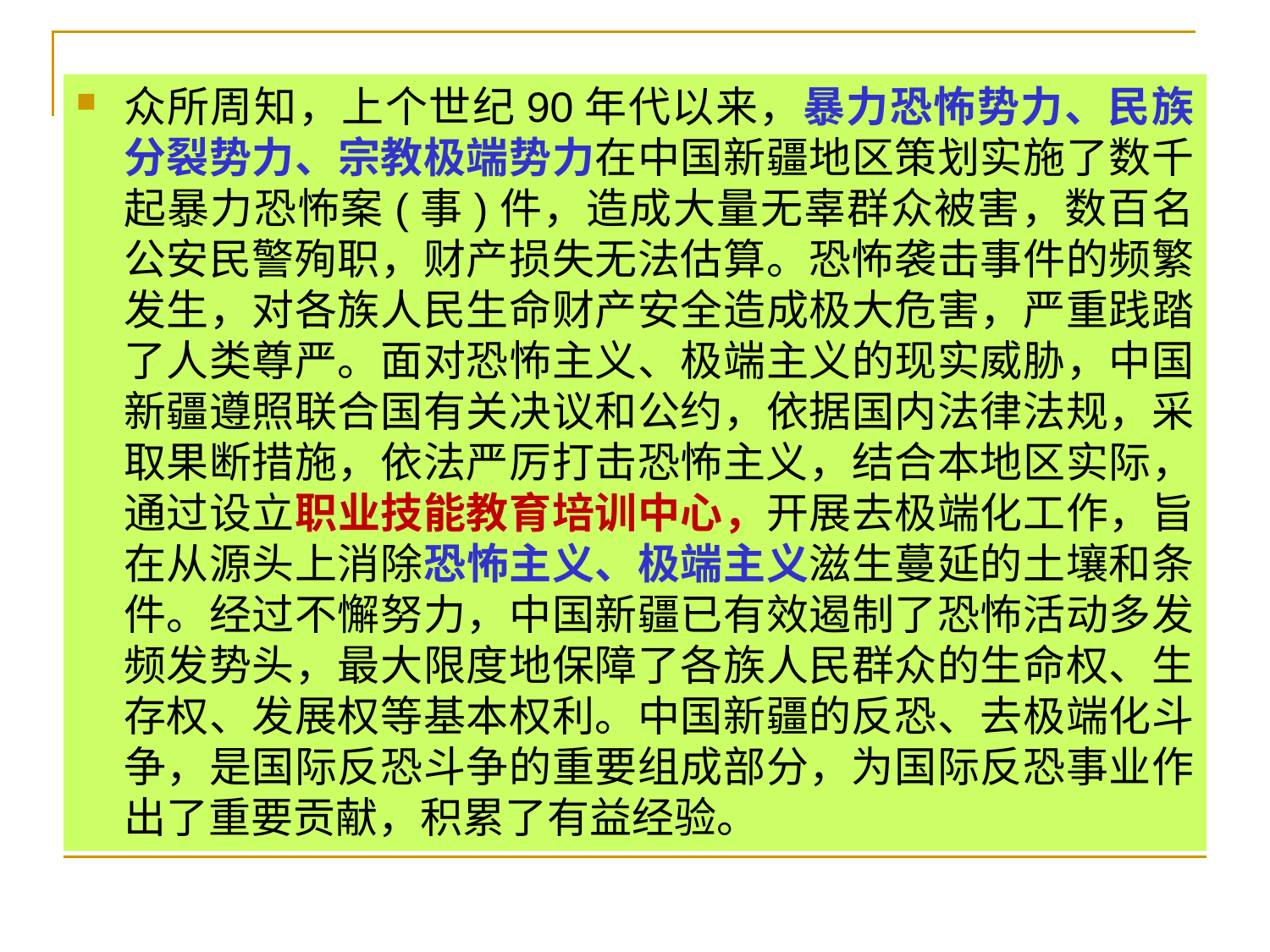

众所周知，上个世纪90年代以来，暴力恐怖势力、民族分裂势力、宗教极端势力在中国新疆地区策划实施了数千起暴力恐怖案(事)件，造成大量无辜群众被害，数百名公安民警殉职，财产损失无法估算。恐怖袭击事件的频繁发生，对各族人民生命财产安全造成极大危害，严重践踏了人类尊严。面对恐怖主义、极端主义的现实威胁，中国新疆遵照联合国有关决议和公约，依据国内法律法规，采取果断措施，依法严厉打击恐怖主义，结合本地区实际，通过设立职业技能教育培训中心，开展去极端化工作，旨在从源头上消除恐怖主义、极端主义滋生蔓延的土壤和条件。经过不懈努力，中国新疆已有效遏制了恐怖活动多发频发势头，最大限度地保障了各族人民群众的生命权、生存权、发展权等基本权利。中国新疆的反恐、去极端化斗争，是国际反恐斗争的重要组成部分，为国际反恐事业作出了重要贡献，积累了有益经验。

72